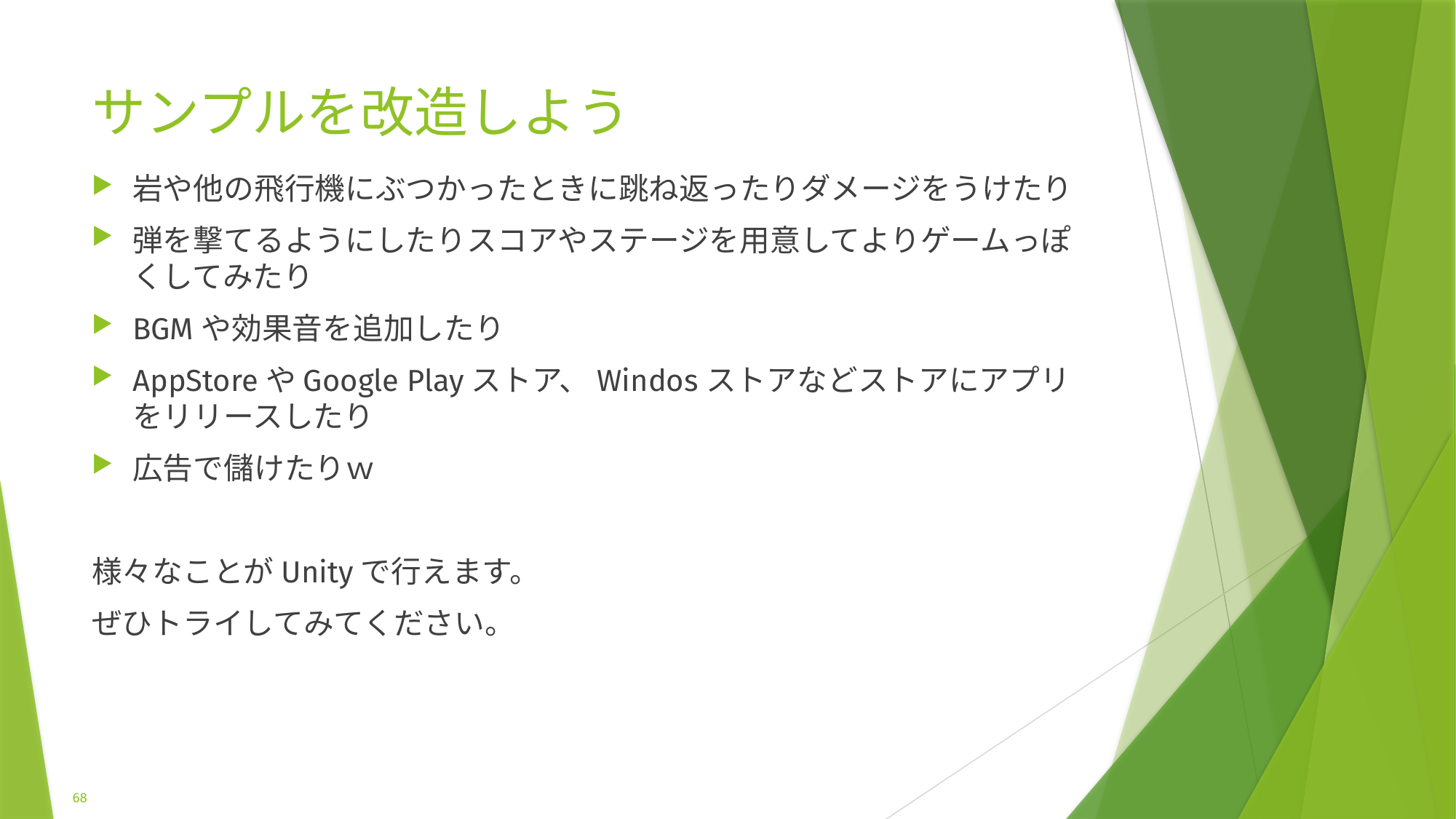

# サンプルを改造しよう
岩や他の飛行機にぶつかったときに跳ね返ったりダメージをうけたり
弾を撃てるようにしたりスコアやステージを用意してよりゲームっぽくしてみたり
BGMや効果音を追加したり
AppStoreやGoogle Playストア、Windosストアなどストアにアプリをリリースしたり
広告で儲けたりｗ

様々なことがUnityで行えます。
ぜひトライしてみてください。
68